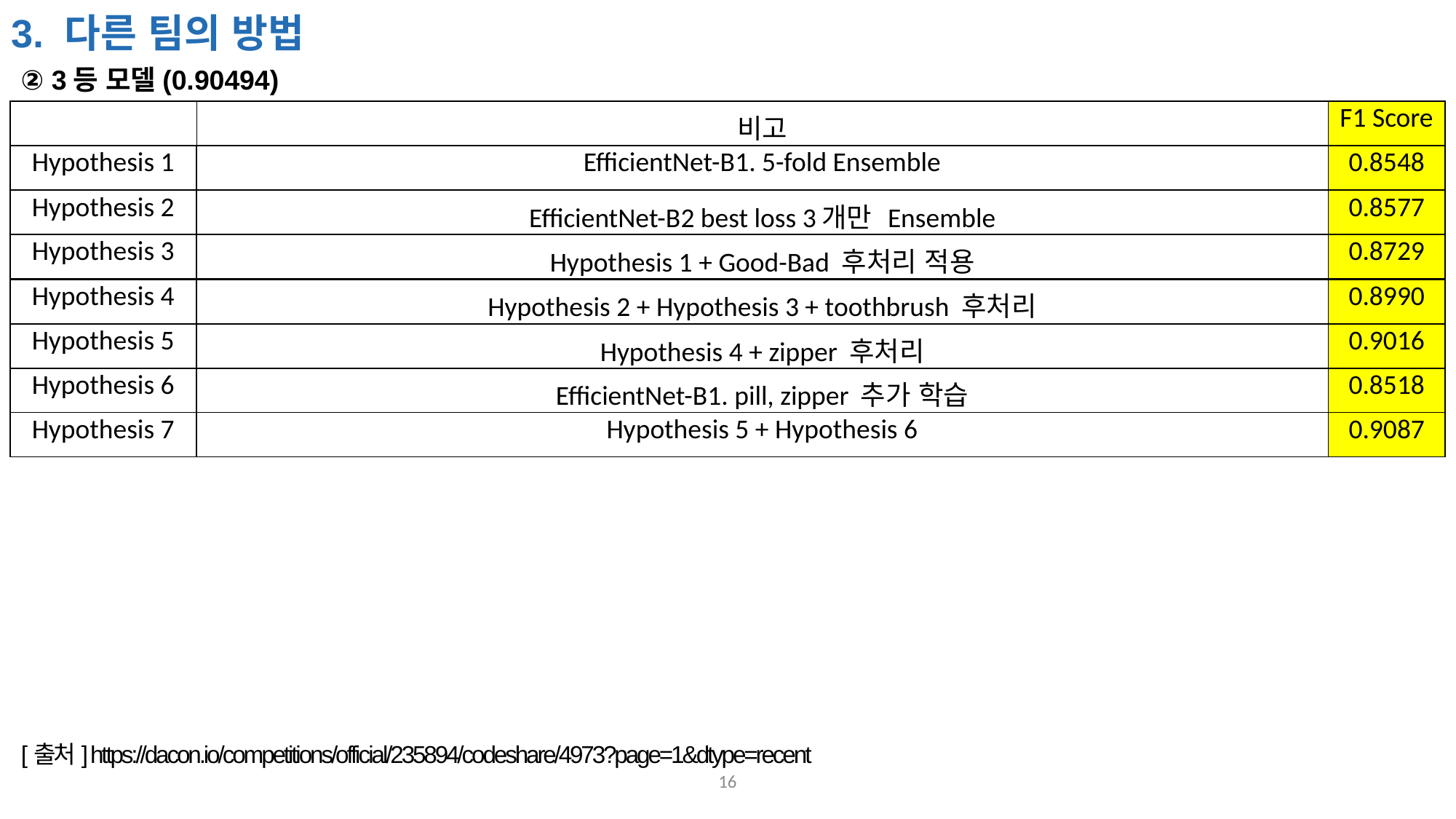

# 3. 다른 팀의 방법
② 3등 모델(0.90494)
|  | 비고 | F1 Score |
| --- | --- | --- |
| Hypothesis 1 | EfficientNet-B1. 5-fold Ensemble | 0.8548 |
| --- | --- | --- |
| Hypothesis 2 | EfficientNet-B2 best loss 3개만 Ensemble | 0.8577 |
| --- | --- | --- |
| Hypothesis 3 | Hypothesis 1 + Good-Bad 후처리 적용 | 0.8729 |
| --- | --- | --- |
| Hypothesis 4 | Hypothesis 2 + Hypothesis 3 + toothbrush 후처리 | 0.8990 |
| --- | --- | --- |
| Hypothesis 5 | Hypothesis 4 + zipper 후처리 | 0.9016 |
| --- | --- | --- |
| Hypothesis 6 | EfficientNet-B1. pill, zipper 추가 학습 | 0.8518 |
| --- | --- | --- |
| Hypothesis 7 | Hypothesis 5 + Hypothesis 6 | 0.9087 |
| --- | --- | --- |
[출처] https://dacon.io/competitions/official/235894/codeshare/4973?page=1&dtype=recent
16